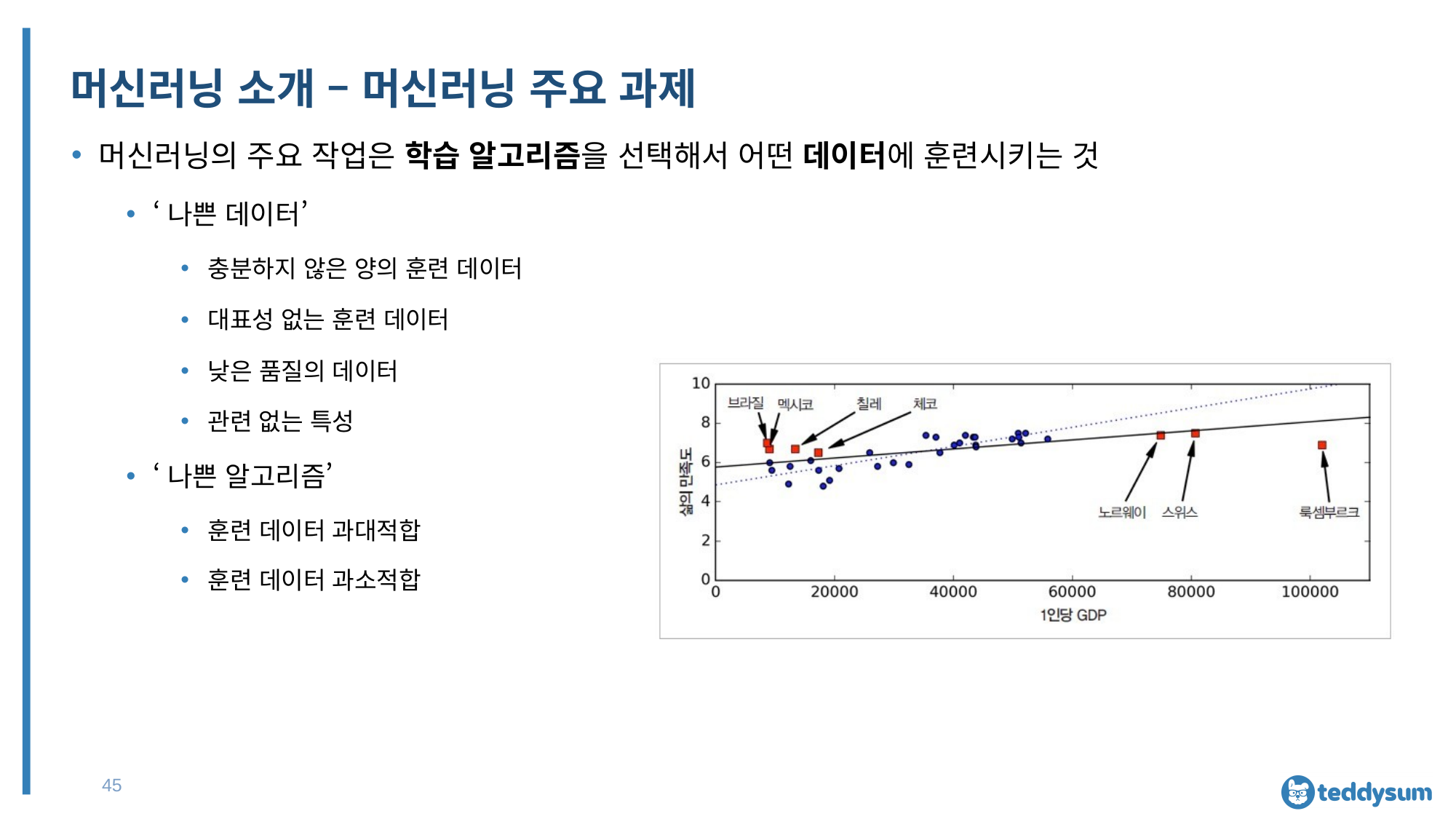

# 머신러닝 소개 – 머신러닝 주요 과제
머신러닝의 주요 작업은 학습 알고리즘을 선택해서 어떤 데이터에 훈련시키는 것
‘나쁜 데이터’
충분하지 않은 양의 훈련 데이터
대표성 없는 훈련 데이터
낮은 품질의 데이터
관련 없는 특성
‘나쁜 알고리즘’
훈련 데이터 과대적합
훈련 데이터 과소적합

45